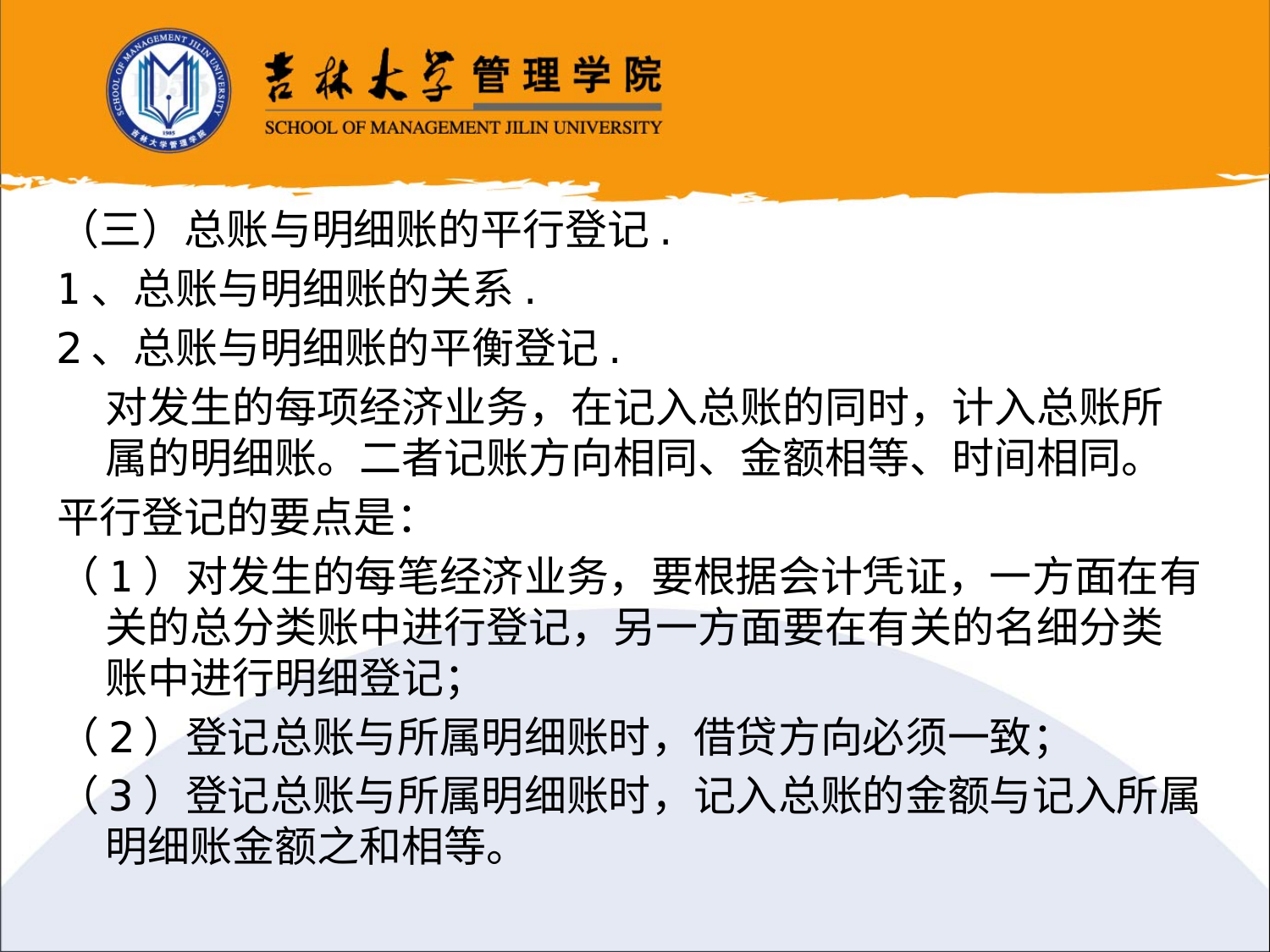

（三）总账与明细账的平行登记.
1、总账与明细账的关系.
2、总账与明细账的平衡登记.
	对发生的每项经济业务，在记入总账的同时，计入总账所属的明细账。二者记账方向相同、金额相等、时间相同。
平行登记的要点是：
（1）对发生的每笔经济业务，要根据会计凭证，一方面在有关的总分类账中进行登记，另一方面要在有关的名细分类账中进行明细登记；
（2）登记总账与所属明细账时，借贷方向必须一致；
（3）登记总账与所属明细账时，记入总账的金额与记入所属明细账金额之和相等。

136